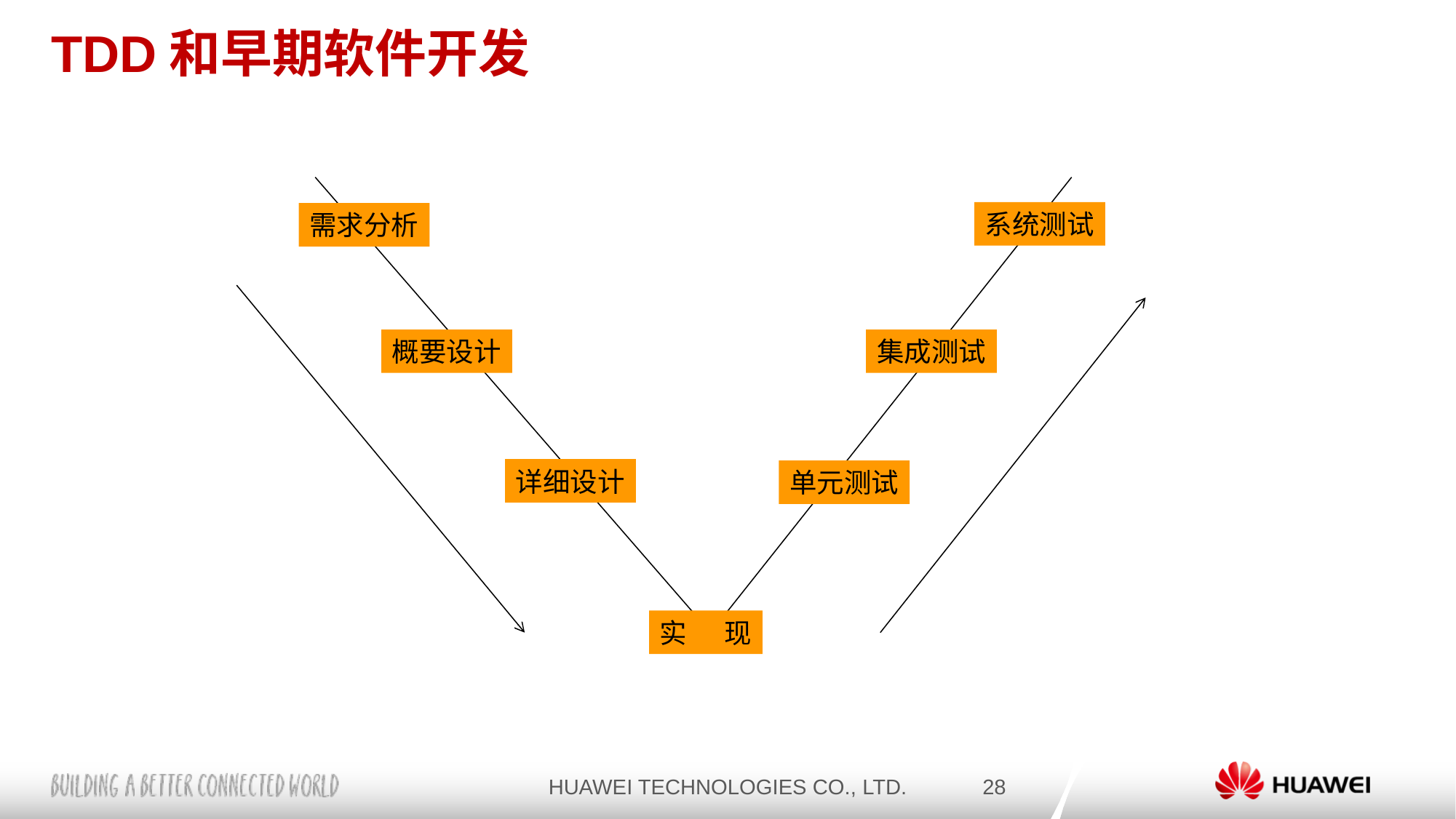

# TDD和早期软件开发
系统测试
需求分析
概要设计
集成测试
详细设计
单元测试
实      现